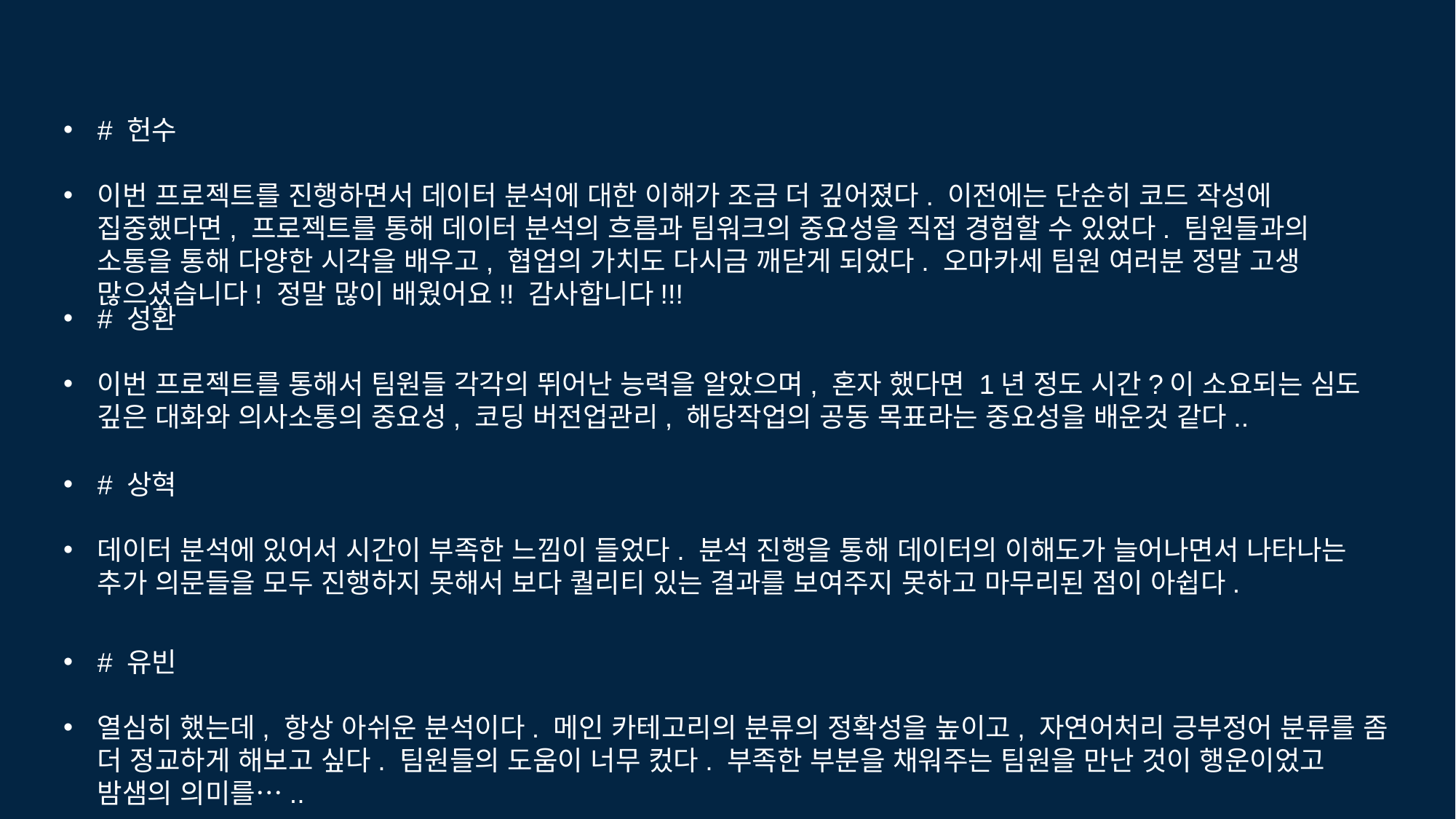

회고
# 헌수

이번 프로젝트를 진행하면서 데이터 분석에 대한 이해가 조금 더 깊어졌다. 이전에는 단순히 코드 작성에 집중했다면, 프로젝트를 통해 데이터 분석의 흐름과 팀워크의 중요성을 직접 경험할 수 있었다. 팀원들과의 소통을 통해 다양한 시각을 배우고, 협업의 가치도 다시금 깨닫게 되었다. 오마카세 팀원 여러분 정말 고생 많으셨습니다! 정말 많이 배웠어요!! 감사합니다!!!
# 성환

이번 프로젝트를 통해서 팀원들 각각의 뛰어난 능력을 알았으며, 혼자 했다면 1년 정도 시간?이 소요되는 심도 깊은 대화와 의사소통의 중요성, 코딩 버전업관리, 해당작업의 공동 목표라는 중요성을 배운것 같다..
# 상혁

데이터 분석에 있어서 시간이 부족한 느낌이 들었다. 분석 진행을 통해 데이터의 이해도가 늘어나면서 나타나는 추가 의문들을 모두 진행하지 못해서 보다 퀄리티 있는 결과를 보여주지 못하고 마무리된 점이 아쉽다.
# 유빈

열심히 했는데, 항상 아쉬운 분석이다. 메인 카테고리의 분류의 정확성을 높이고, 자연어처리 긍부정어 분류를 좀 더 정교하게 해보고 싶다. 팀원들의 도움이 너무 컸다. 부족한 부분을 채워주는 팀원을 만난 것이 행운이었고 밤샘의 의미를…..